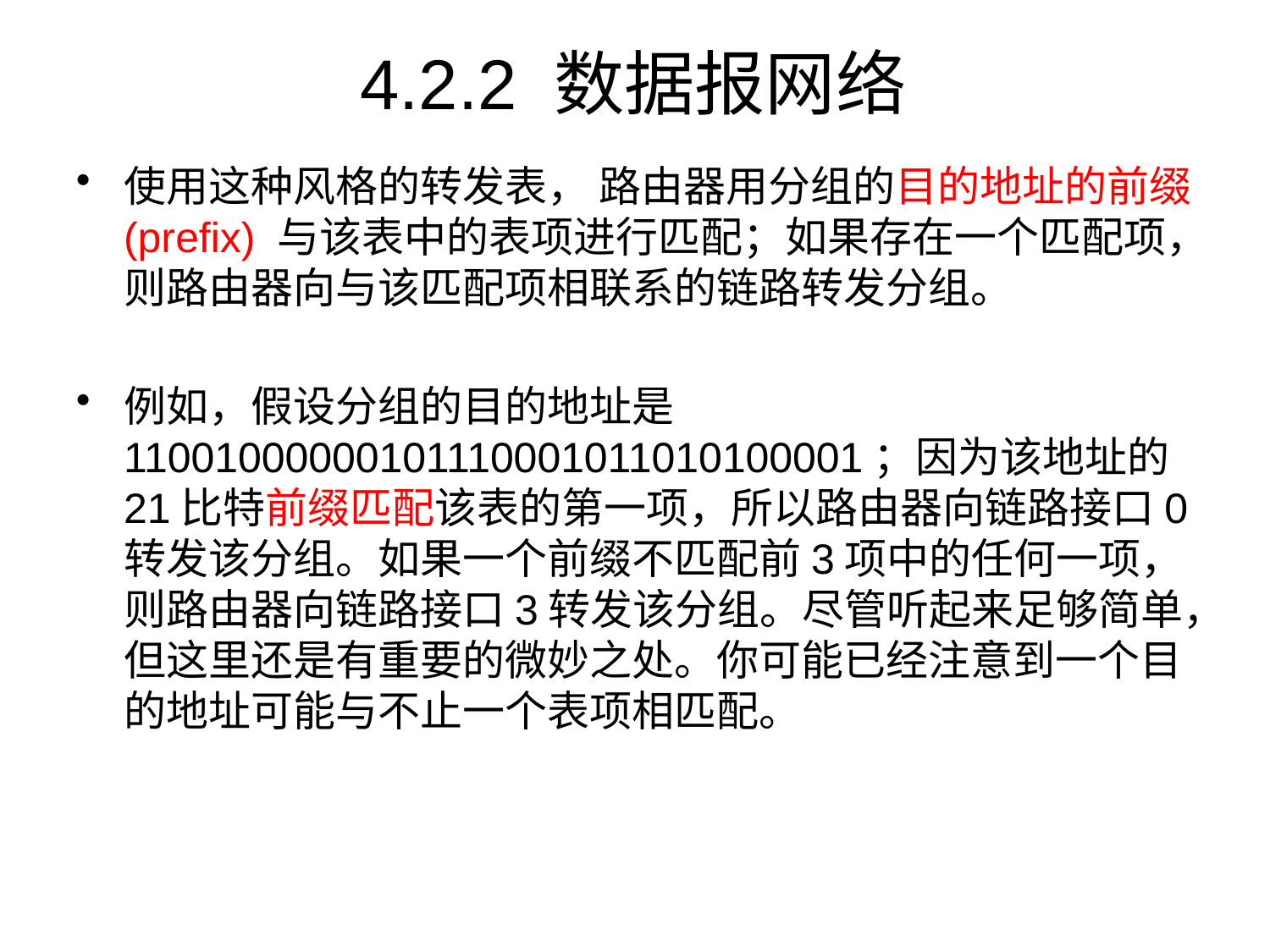

# 4.2.2 数据报网络
使用这种风格的转发表， 路由器用分组的目的地址的前缀(prefix) 与该表中的表项进行匹配；如果存在一个匹配项，则路由器向与该匹配项相联系的链路转发分组。

例如，假设分组的目的地址是11001000000101110001011010100001；因为该地址的21比特前缀匹配该表的第一项，所以路由器向链路接口0转发该分组。如果一个前缀不匹配前3项中的任何一项，则路由器向链路接口3转发该分组。尽管听起来足够简单，但这里还是有重要的微妙之处。你可能已经注意到一个目的地址可能与不止一个表项相匹配。